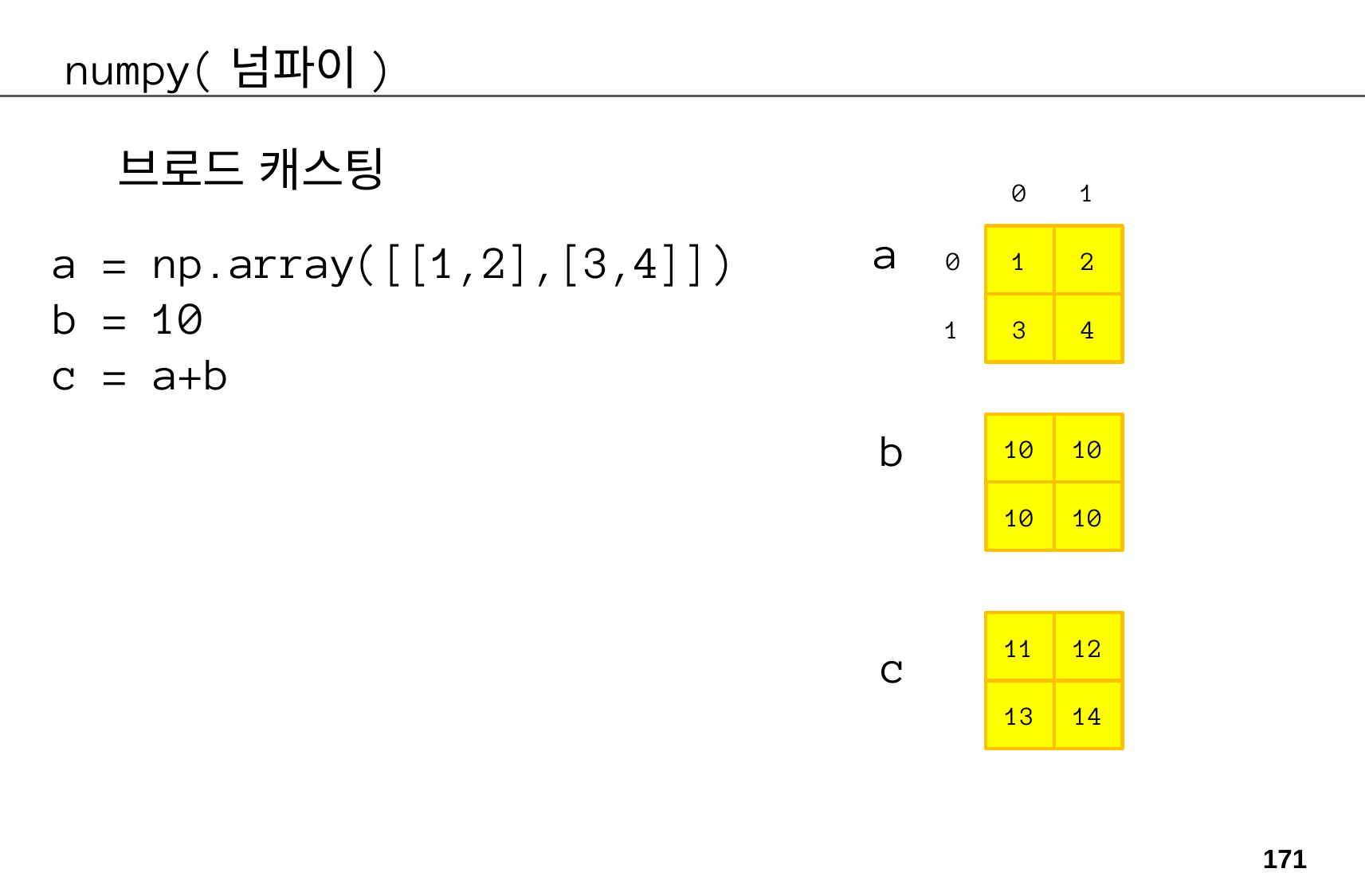

numpy(넘파이)
브로드 캐스팅
0
1
a
0
a = np.array([[1,2],[3,4]])
b = 10
c = a+b
1
2
1
3
4
b
10
10
10
10
11
12
c
13
14